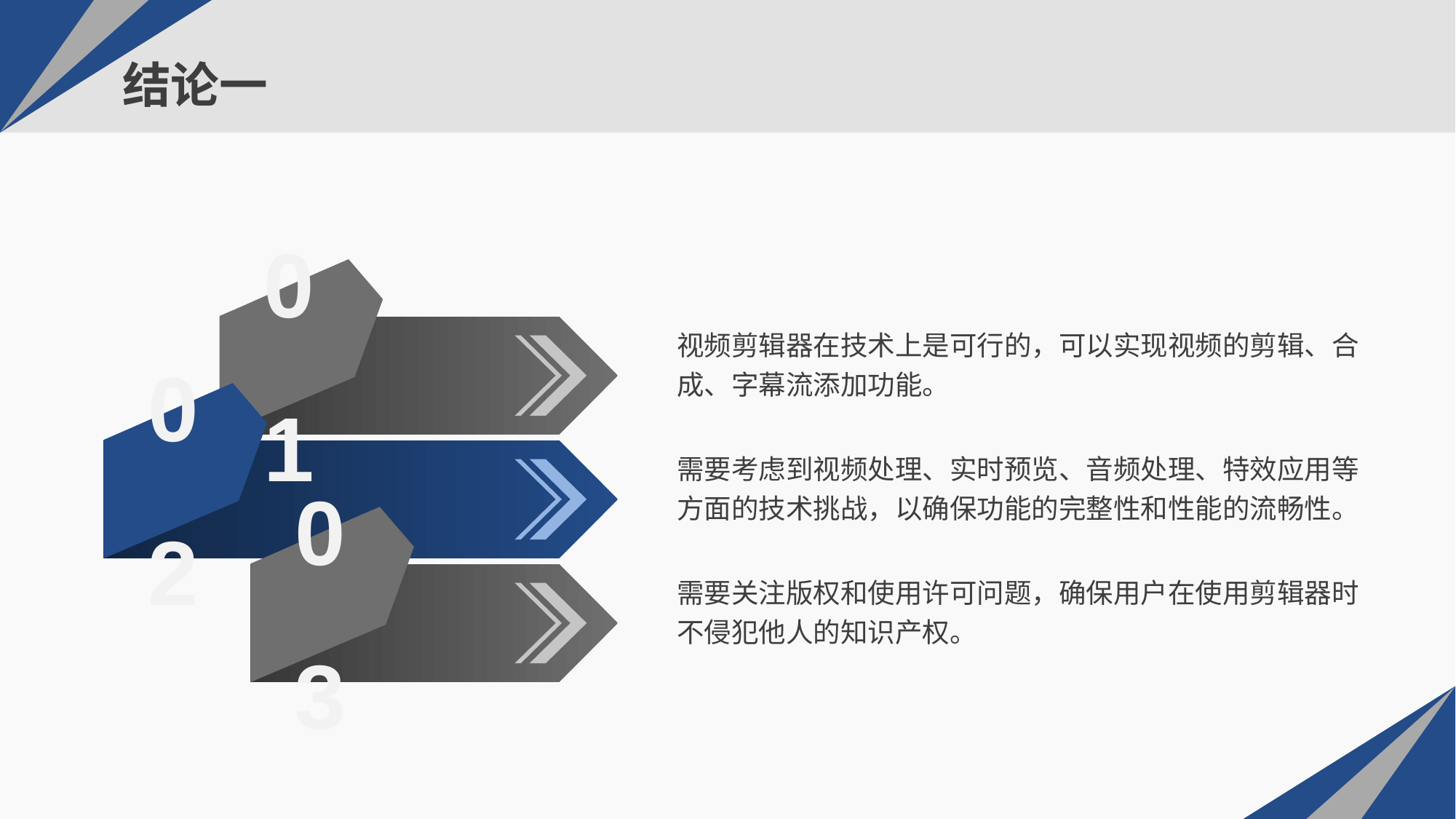

# 结论一

01

视频剪辑器在技术上是可行的，可以实现视频的剪辑、合成、字幕流添加功能。

02

需要考虑到视频处理、实时预览、音频处理、特效应用等方面的技术挑战，以确保功能的完整性和性能的流畅性。

03

需要关注版权和使用许可问题，确保用户在使用剪辑器时不侵犯他人的知识产权。